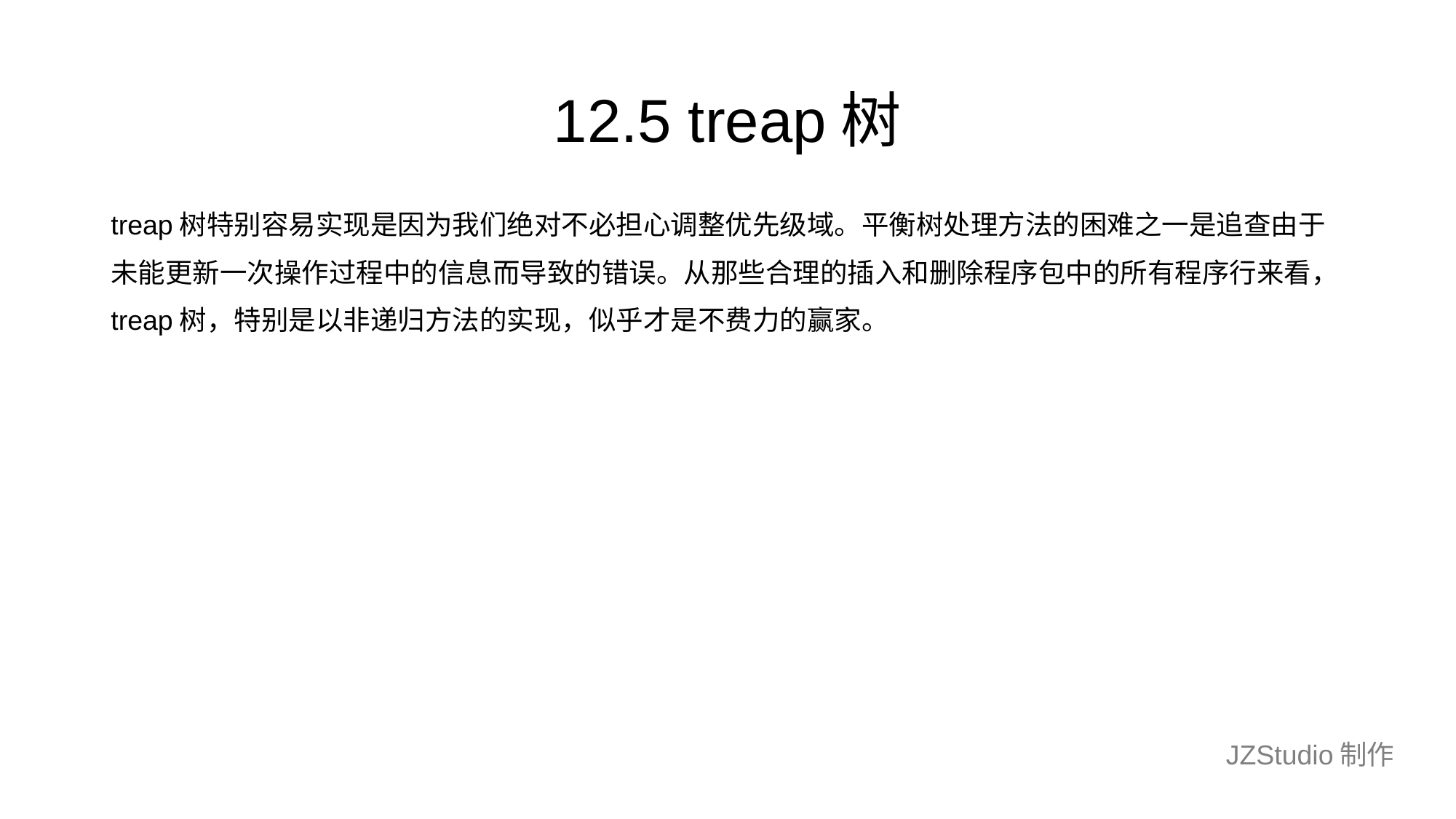

# 12.5 treap树
treap树特别容易实现是因为我们绝对不必担心调整优先级域。平衡树处理方法的困难之一是追查由于
未能更新一次操作过程中的信息而导致的错误。从那些合理的插入和删除程序包中的所有程序行来看，
treap树，特别是以非递归方法的实现，似乎才是不费力的赢家。